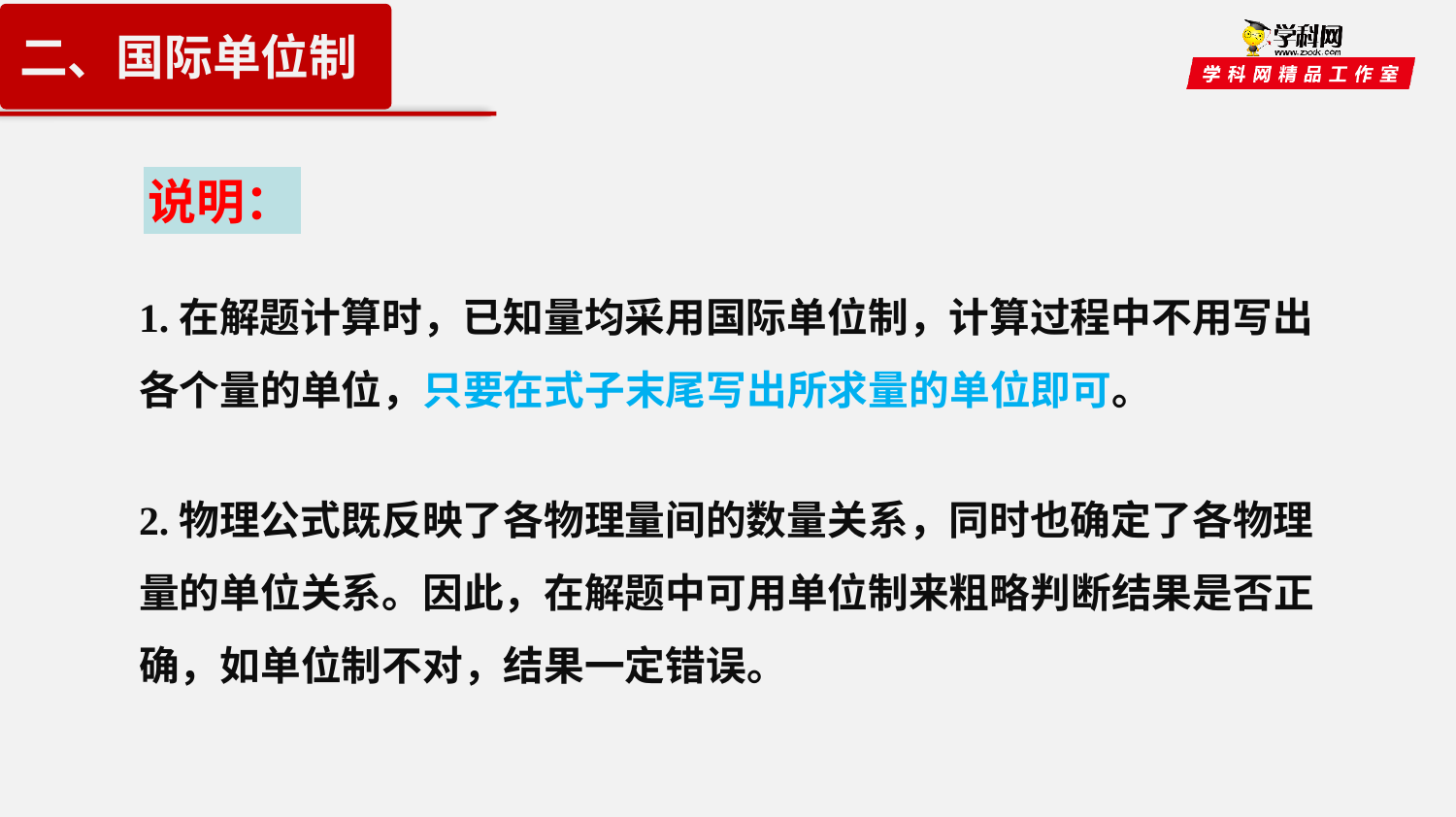

二、国际单位制
说明：
1.在解题计算时，已知量均采用国际单位制，计算过程中不用写出
各个量的单位，只要在式子末尾写出所求量的单位即可。
2.物理公式既反映了各物理量间的数量关系，同时也确定了各物理量的单位关系。因此，在解题中可用单位制来粗略判断结果是否正确，如单位制不对，结果一定错误。